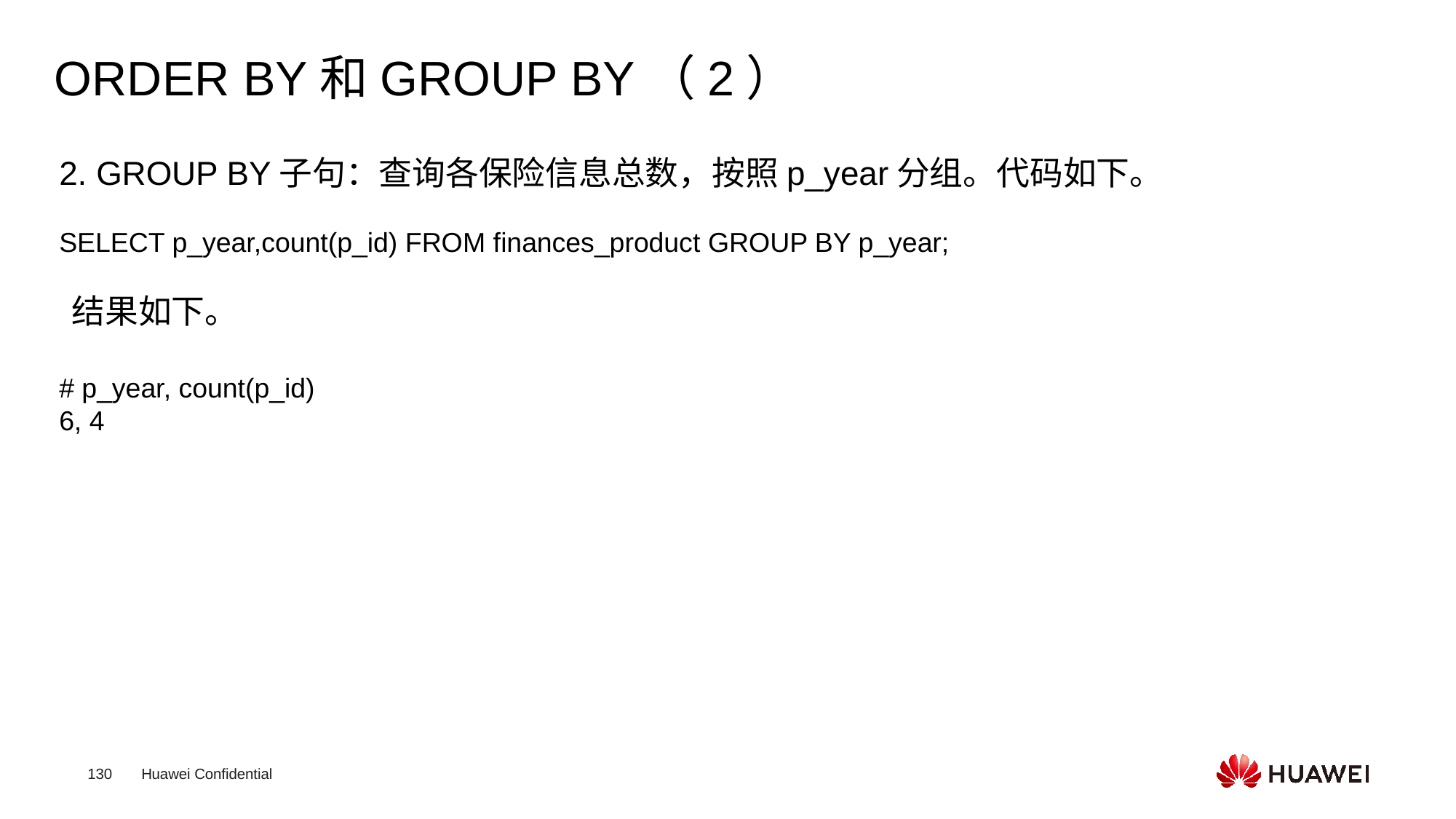

# ORDER BY和GROUP BY（2）
2. GROUP BY子句：查询各保险信息总数，按照p_year分组。代码如下。

SELECT p_year,count(p_id) FROM finances_product GROUP BY p_year;

 结果如下。

# p_year, count(p_id)
6, 4
Text
Text
Text
Text
Text
Text
Text
Text
Text
Text
Text
Text
Text
Text
Text
Text
Text
Text
Text
Text
Text
Text
Text
Text
Text
Text
Text
Text
Text
Text
Text
Text
Text
Text
Text
Text
Text
Text
Text
Text
Text
Text
Text
Text
Text
Text